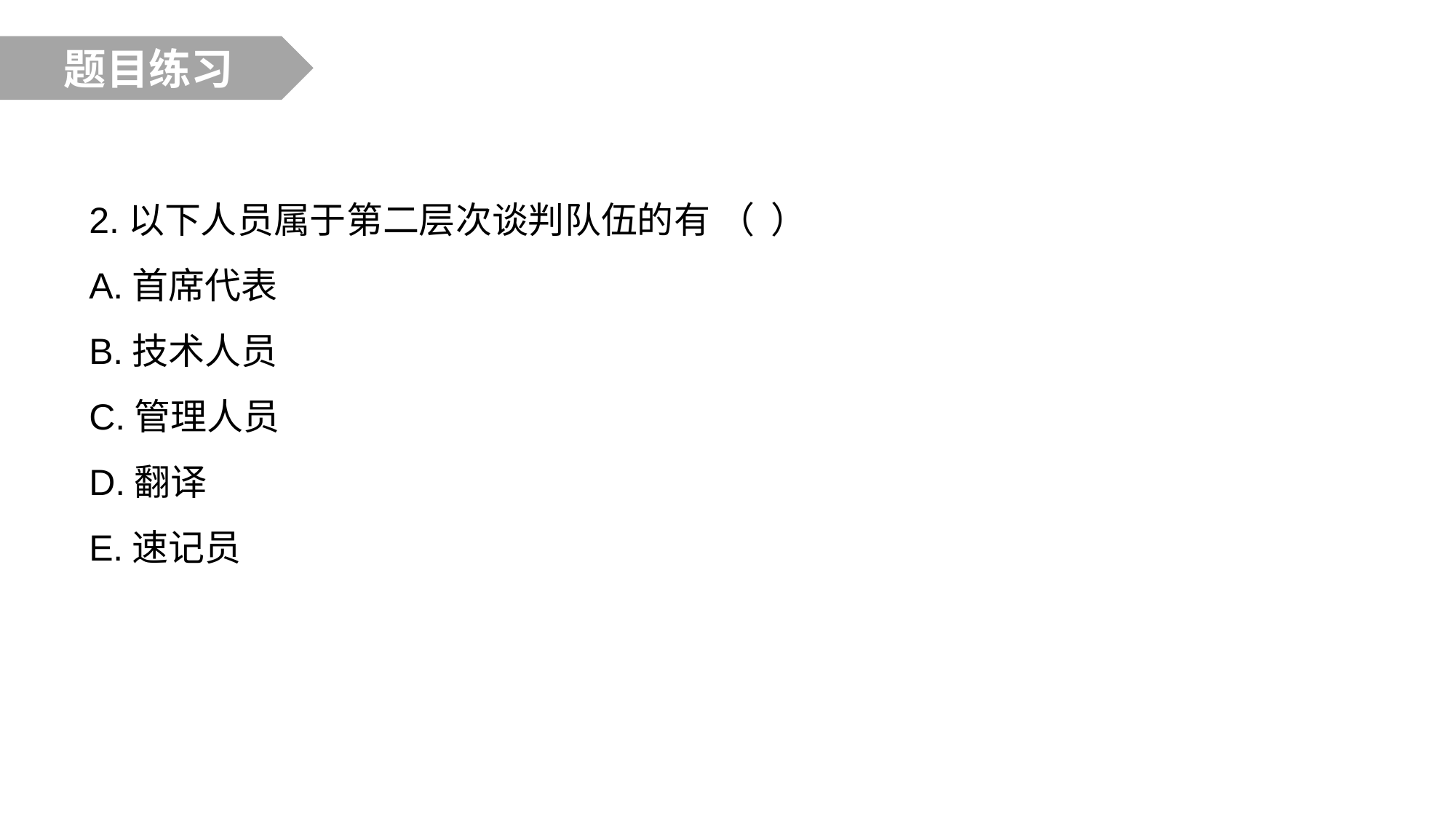

题目练习
2.以下人员属于第二层次谈判队伍的有 （  ）
A.首席代表
B.技术人员
C.管理人员
D.翻译
E.速记员